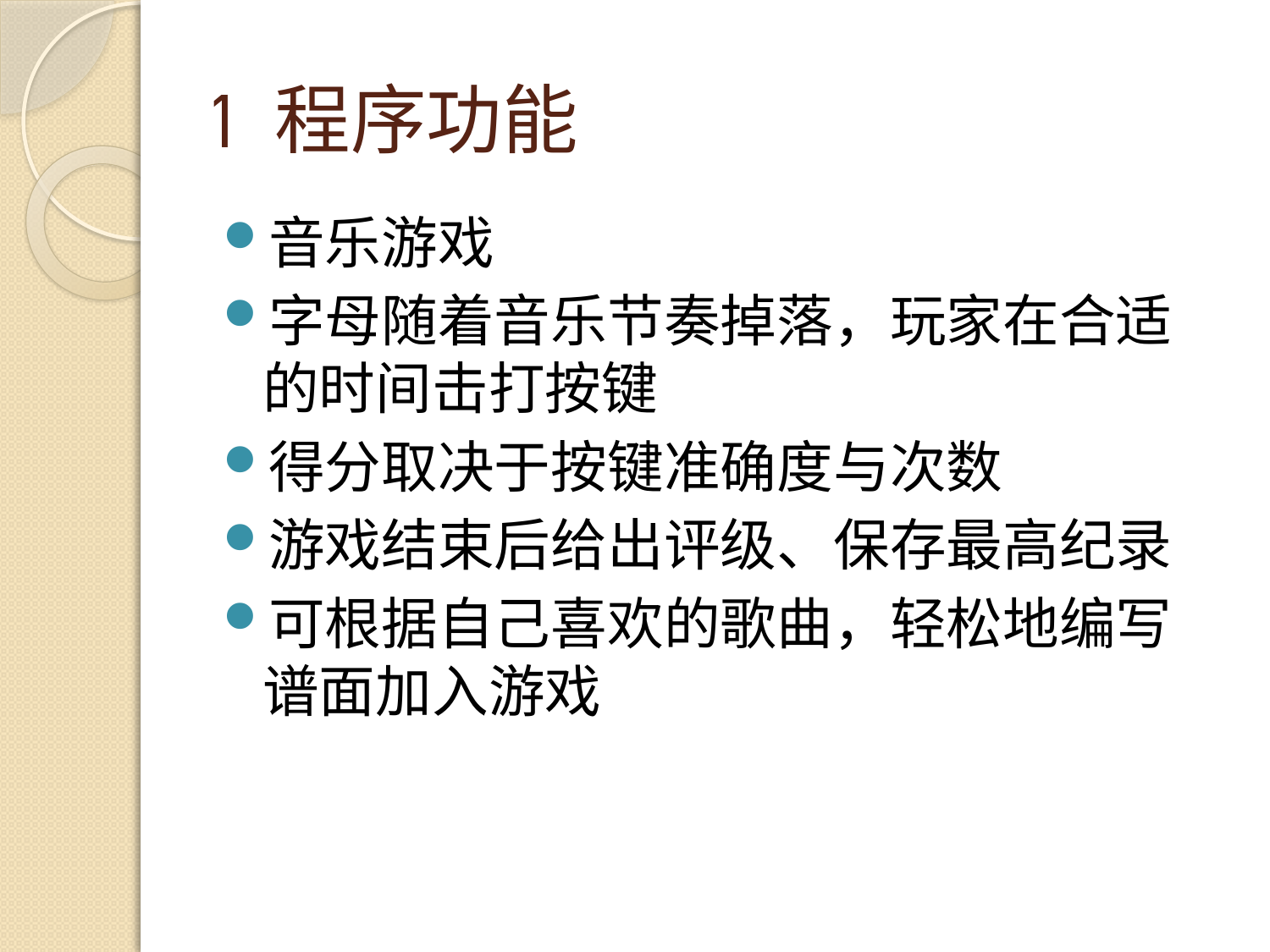

# 1 程序功能
音乐游戏
字母随着音乐节奏掉落，玩家在合适的时间击打按键
得分取决于按键准确度与次数
游戏结束后给出评级、保存最高纪录
可根据自己喜欢的歌曲，轻松地编写谱面加入游戏